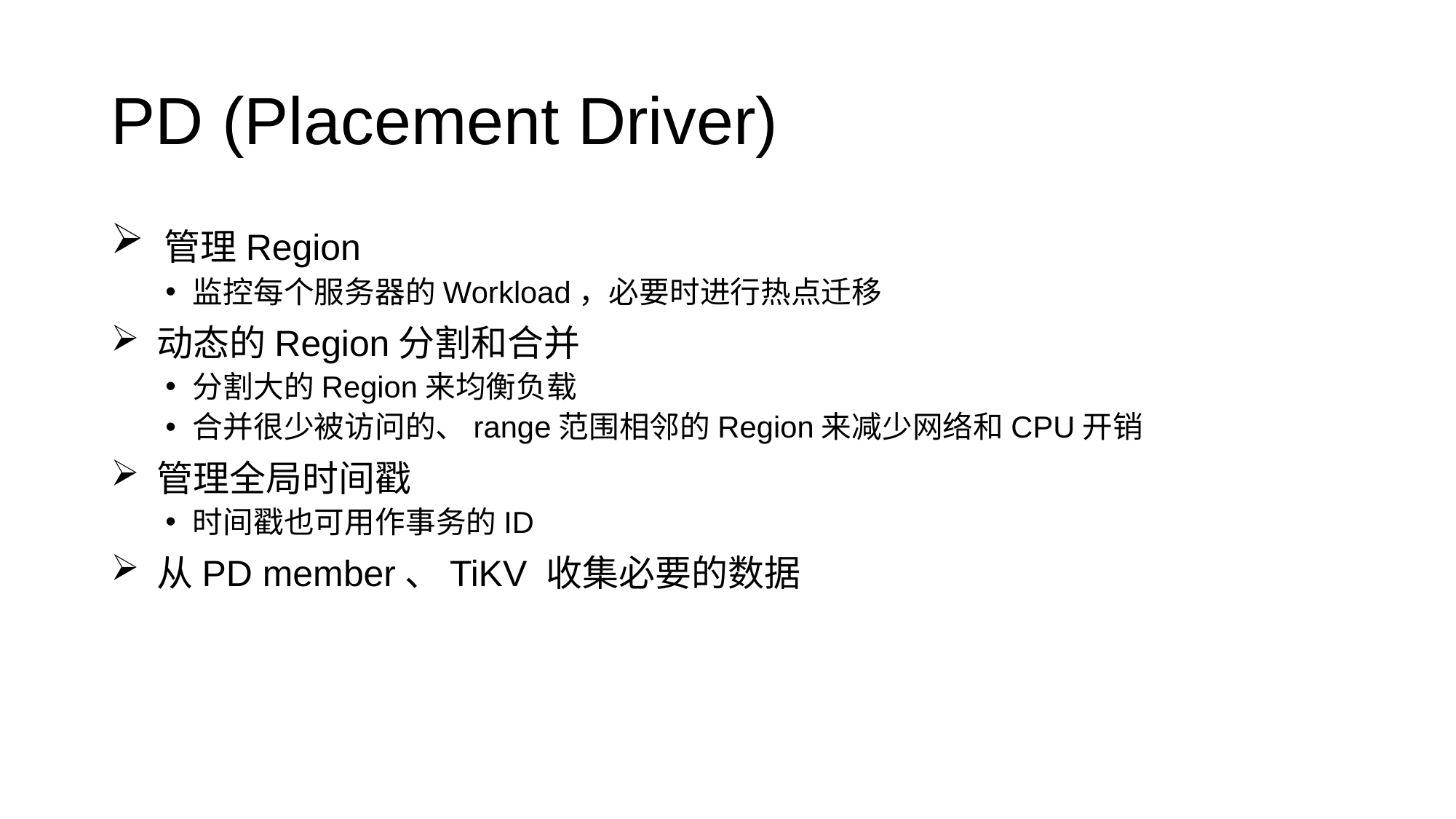

# PD (Placement Driver)
 管理Region
监控每个服务器的Workload，必要时进行热点迁移
 动态的Region分割和合并
分割大的Region来均衡负载
合并很少被访问的、range范围相邻的Region来减少网络和CPU开销
 管理全局时间戳
时间戳也可用作事务的ID
 从PD member、TiKV 收集必要的数据